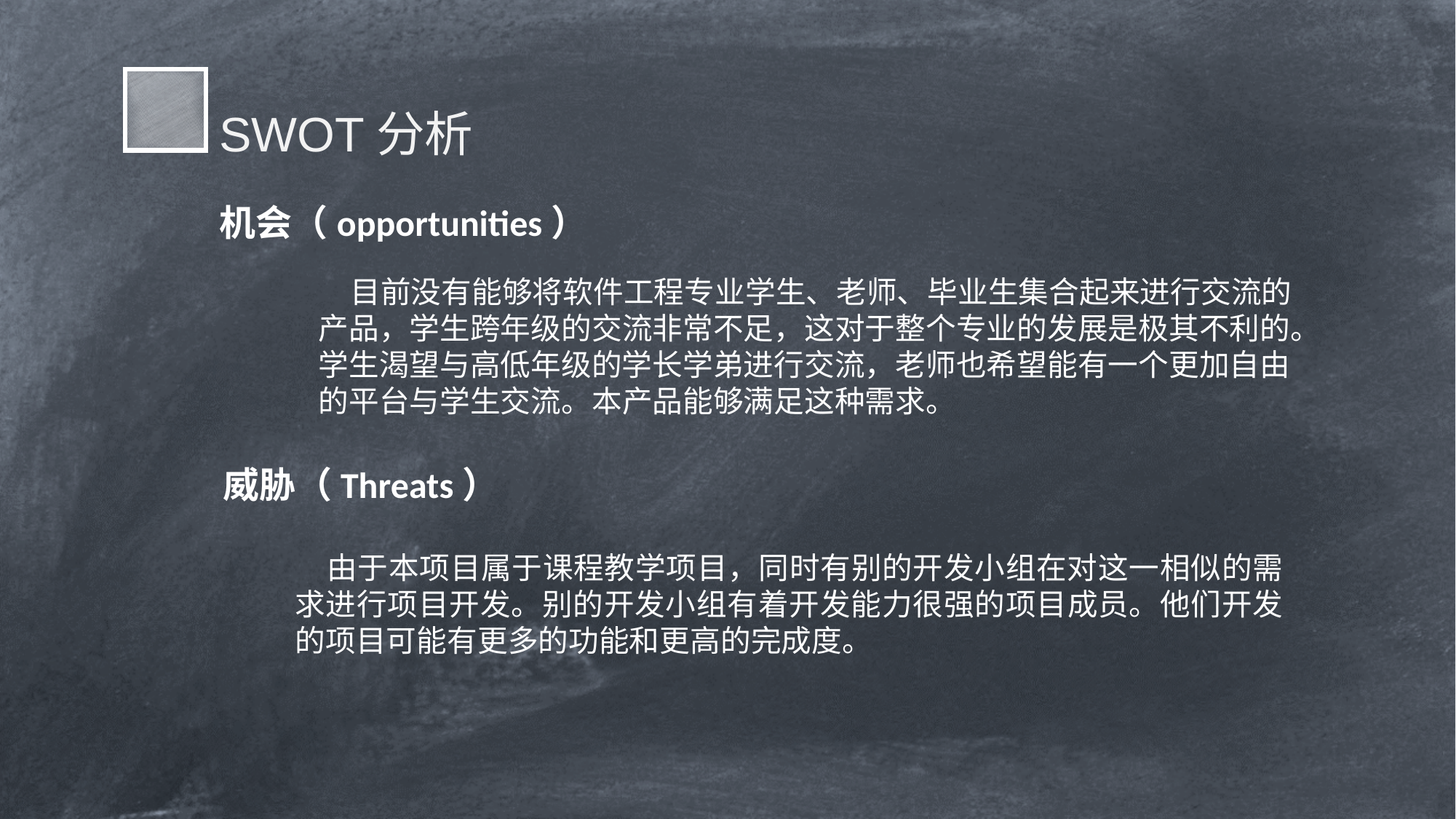

SWOT分析

机会（opportunities）
目前没有能够将软件工程专业学生、老师、毕业生集合起来进行交流的产品，学生跨年级的交流非常不足，这对于整个专业的发展是极其不利的。学生渴望与高低年级的学长学弟进行交流，老师也希望能有一个更加自由的平台与学生交流。本产品能够满足这种需求。
威胁（Threats）
由于本项目属于课程教学项目，同时有别的开发小组在对这一相似的需求进行项目开发。别的开发小组有着开发能力很强的项目成员。他们开发的项目可能有更多的功能和更高的完成度。